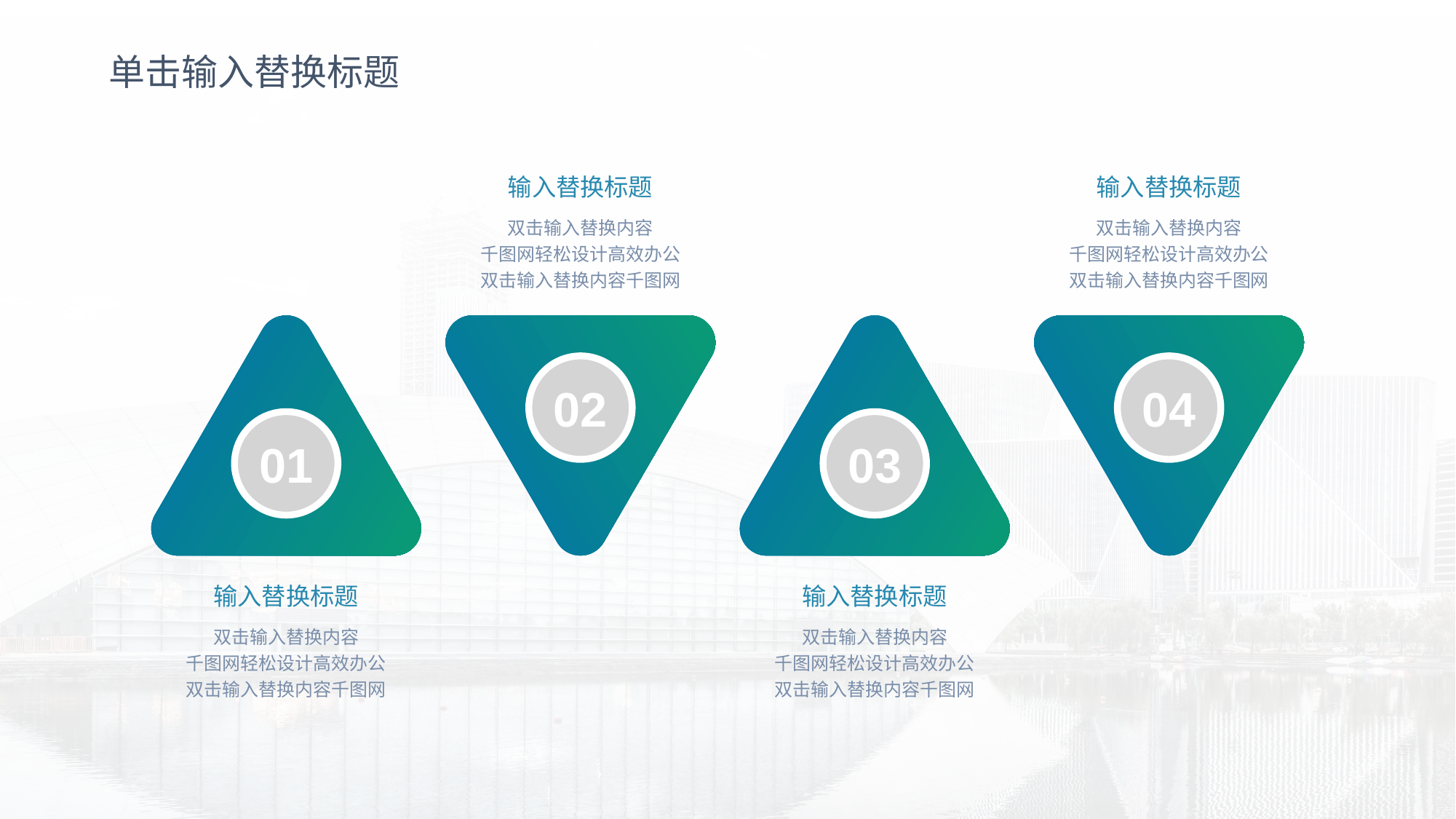

# 单击输入替换标题
输入替换标题
双击输入替换内容
千图网轻松设计高效办公
双击输入替换内容千图网

02
输入替换标题
双击输入替换内容
千图网轻松设计高效办公
双击输入替换内容千图网

04

01
输入替换标题
双击输入替换内容
千图网轻松设计高效办公
双击输入替换内容千图网

03
输入替换标题
双击输入替换内容
千图网轻松设计高效办公
双击输入替换内容千图网